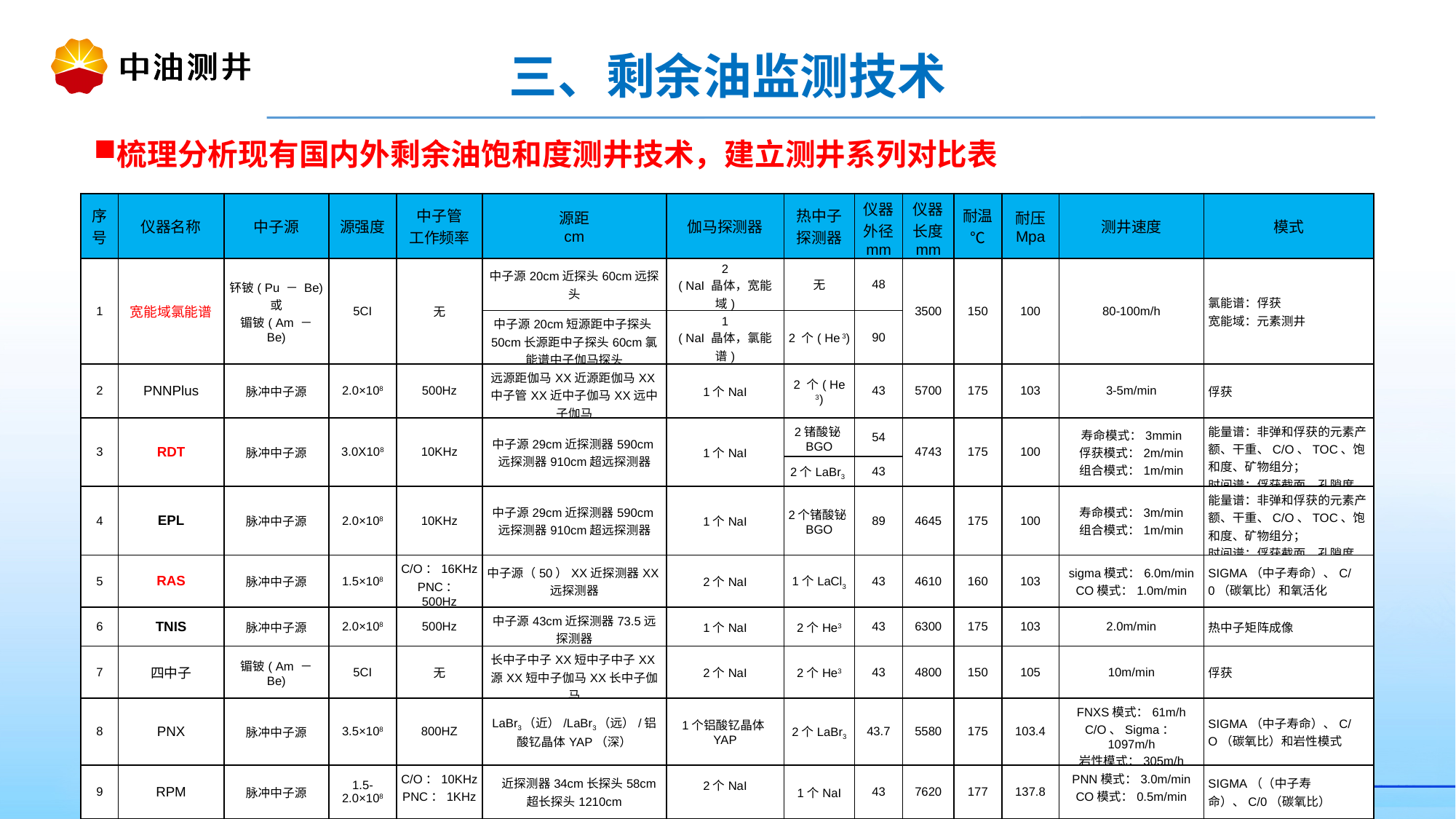

三、剩余油监测技术
梳理分析现有国内外剩余油饱和度测井技术，建立测井系列对比表
| 序号 | 仪器名称 | 中子源 | 源强度 | 中子管 工作频率 | 源距 cm | 伽马探测器 | 热中子 探测器 | 仪器外径 mm | 仪器长度 mm | 耐温 ℃ | 耐压 Mpa | 测井速度 | 模式 |
| --- | --- | --- | --- | --- | --- | --- | --- | --- | --- | --- | --- | --- | --- |
| 1 | 宽能域氯能谱 | 钚铍( Pu － Be) 或 镅铍( Am － Be) | 5CI | 无 | 中子源20cm近探头60cm远探头 | 2 ( NaI 晶体，宽能域) | 无 | 48 | 3500 | 150 | 100 | 80-100m/h | 氯能谱：俘获 宽能域：元素测井 |
|  |  |  |  |  | 中子源20cm短源距中子探头50cm长源距中子探头60cm氯能谱中子伽马探头 | 1 ( NaI 晶体，氯能谱) | 2 个( He 3) | 90 |  |  |  |  |  |
| 2 | PNNPlus | 脉冲中子源 | 2.0×108 | 500Hz | 远源距伽马XX近源距伽马XX中子管XX近中子伽马XX远中子伽马 | 1个NaI | 2 个( He 3) | 43 | 5700 | 175 | 103 | 3-5m/min | 俘获 |
| 3 | RDT | 脉冲中子源 | 3.0X108 | 10KHz | 中子源29cm近探测器590cm远探测器910cm超远探测器 | 1个NaI | 2锗酸铋BGO | 54 | 4743 | 175 | 100 | 寿命模式：3mmin 俘获模式：2m/min 组合模式：1m/min | 能量谱：非弹和俘获的元素产额、干重、C/O、TOC、饱和度、矿物组分； 时间谱：俘获截面、孔隙度 |
|  |  |  |  |  |  |  | 2个LaBr3 | 43 |  |  |  |  |  |
| 4 | EPL | 脉冲中子源 | 2.0×108 | 10KHz | 中子源29cm近探测器590cm远探测器910cm超远探测器 | 1个NaI | 2个锗酸铋BGO | 89 | 4645 | 175 | 100 | 寿命模式：3m/min 组合模式：1m/min | 能量谱：非弹和俘获的元素产额、干重、C/O、TOC、饱和度、矿物组分； 时间谱：俘获截面、孔隙度 |
| 5 | RAS | 脉冲中子源 | 1.5×108 | C/O：16KHz PNC：500Hz | 中子源（50）XX近探测器XX远探测器 | 2个NaI | 1个LaCl3 | 43 | 4610 | 160 | 103 | sigma模式：6.0m/min CO模式：1.0m/min | SIGMA（中子寿命）、C/0（碳氧比）和氧活化 |
| 6 | TNIS | 脉冲中子源 | 2.0×108 | 500Hz | 中子源43cm近探测器73.5远探测器 | 1个NaI | 2个He3 | 43 | 6300 | 175 | 103 | 2.0m/min | 热中子矩阵成像 |
| 7 | 四中子 | 镅铍( Am － Be) | 5CI | 无 | 长中子中子XX短中子中子XX源XX短中子伽马XX长中子伽马 | 2个NaI | 2个He3 | 43 | 4800 | 150 | 105 | 10m/min | 俘获 |
| 8 | PNX | 脉冲中子源 | 3.5×108 | 800HZ | LaBr3（近）/LaBr3（远）/铝酸钇晶体YAP（深） | 1个铝酸钇晶体YAP | 2个LaBr3 | 43.7 | 5580 | 175 | 103.4 | FNXS模式：61m/h C/O、Sigma：1097m/h 岩性模式：305m/h | SIGMA（中子寿命）、C/O（碳氧比）和岩性模式 |
| 9 | RPM | 脉冲中子源 | 1.5-2.0×108 | C/O：10KHz PNC：1KHz | 近探测器34cm长探头58cm超长探头1210cm | 2个NaI | 1个NaI | 43 | 7620 | 177 | 137.8 | PNN模式：3.0m/min CO模式：0.5m/min | SIGMA（（中子寿命）、C/0（碳氧比） |